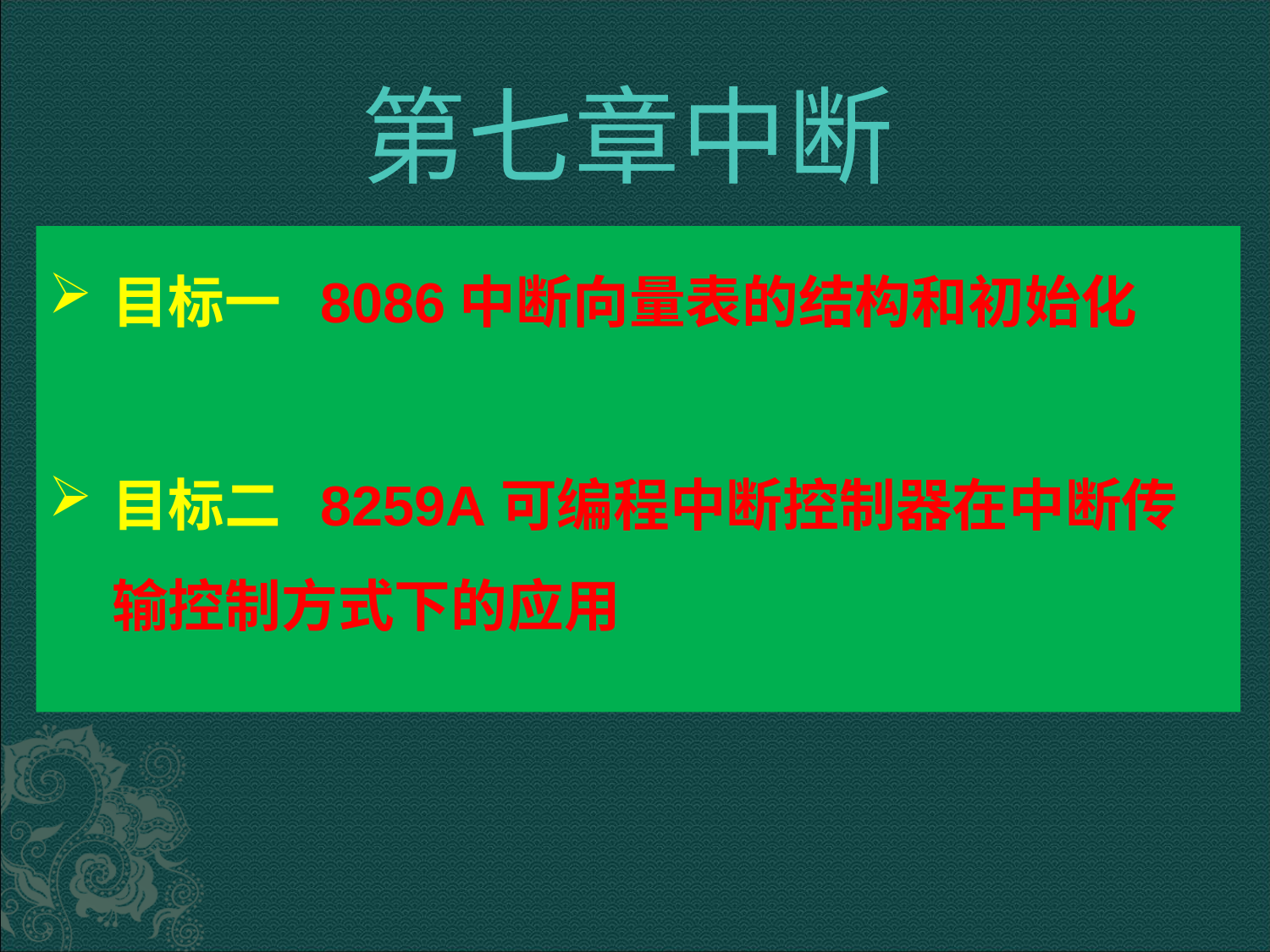

# 第七章中断
目标一  8086中断向量表的结构和初始化

目标二  8259A可编程中断控制器在中断传输控制方式下的应用